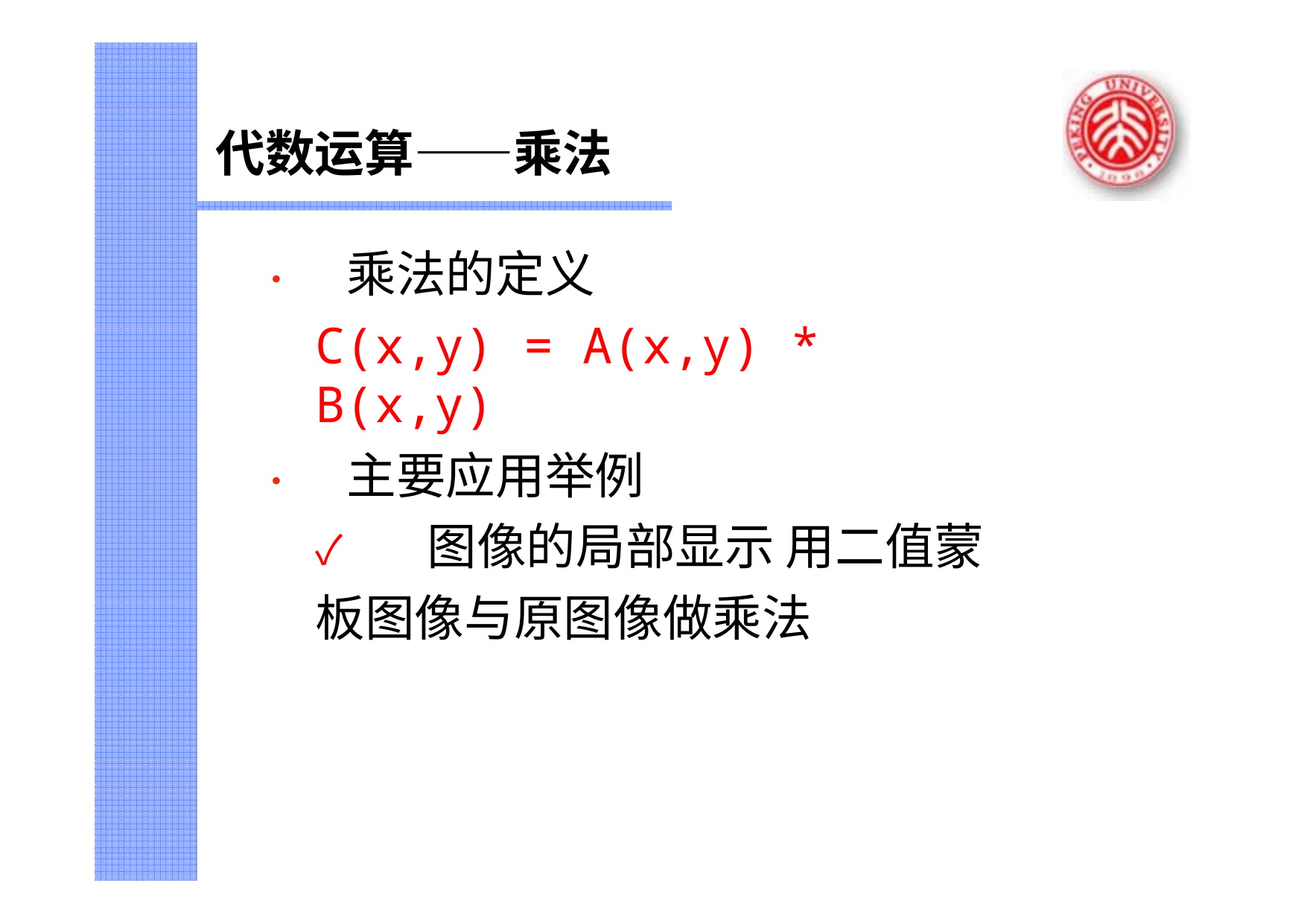

代数运算——乘法

•	乘法的定义
C(x,y) = A(x,y) * B(x,y)
•	主要应用举例
✓	图像的局部显示 用二值蒙板图像与原图像做乘法